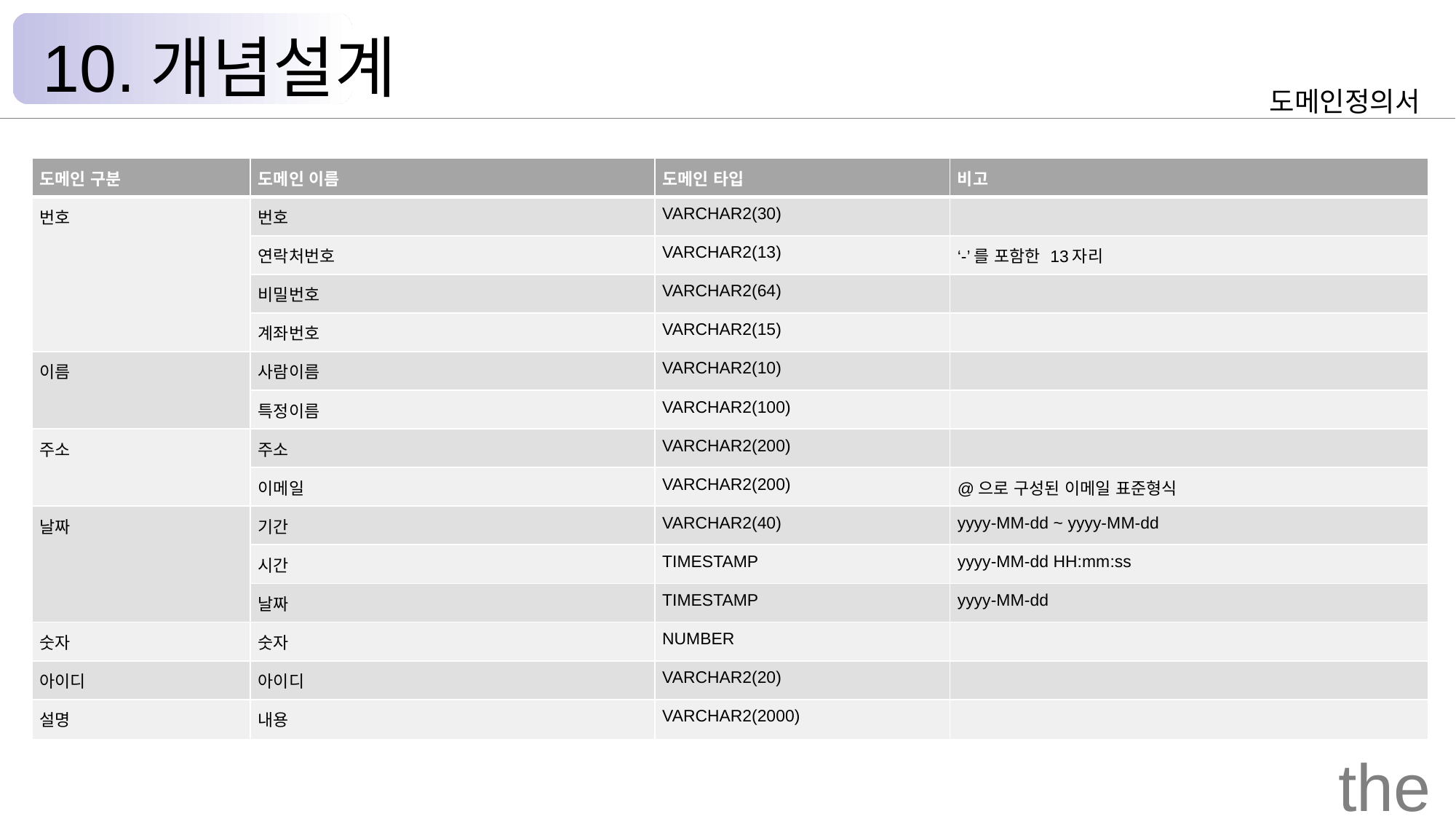

10.개념설계

도메인정의서
| 도메인 구분 | 도메인 이름 | 도메인 타입 | 비고 |
| --- | --- | --- | --- |
| 번호 | 번호 | VARCHAR2(30) |  |
|  | 연락처번호 | VARCHAR2(13) | ‘-’를 포함한 13자리 |
|  | 비밀번호 | VARCHAR2(64) |  |
|  | 계좌번호 | VARCHAR2(15) |  |
| 이름 | 사람이름 | VARCHAR2(10) |  |
|  | 특정이름 | VARCHAR2(100) |  |
| 주소 | 주소 | VARCHAR2(200) |  |
|  | 이메일 | VARCHAR2(200) | @으로 구성된 이메일 표준형식 |
| 날짜 | 기간 | VARCHAR2(40) | yyyy-MM-dd ~ yyyy-MM-dd |
|  | 시간 | TIMESTAMP | yyyy-MM-dd HH:mm:ss |
|  | 날짜 | TIMESTAMP | yyyy-MM-dd |
| 숫자 | 숫자 | NUMBER |  |
| 아이디 | 아이디 | VARCHAR2(20) |  |
| 설명 | 내용 | VARCHAR2(2000) |  |
the Palace